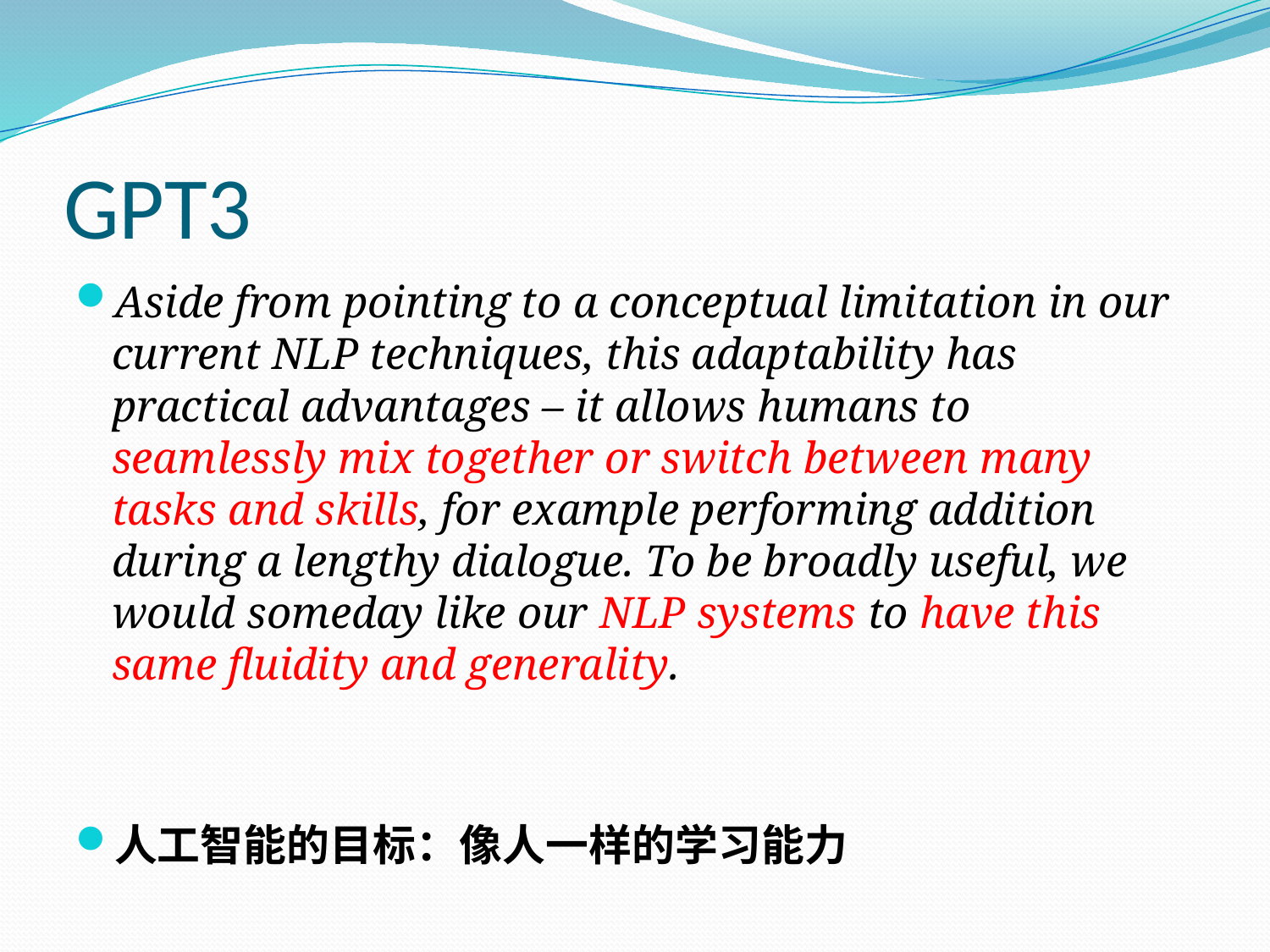

# GPT3
Aside from pointing to a conceptual limitation in our current NLP techniques, this adaptability has practical advantages – it allows humans to seamlessly mix together or switch between many tasks and skills, for example performing addition during a lengthy dialogue. To be broadly useful, we would someday like our NLP systems to have this same fluidity and generality.

人工智能的目标：像人一样的学习能力